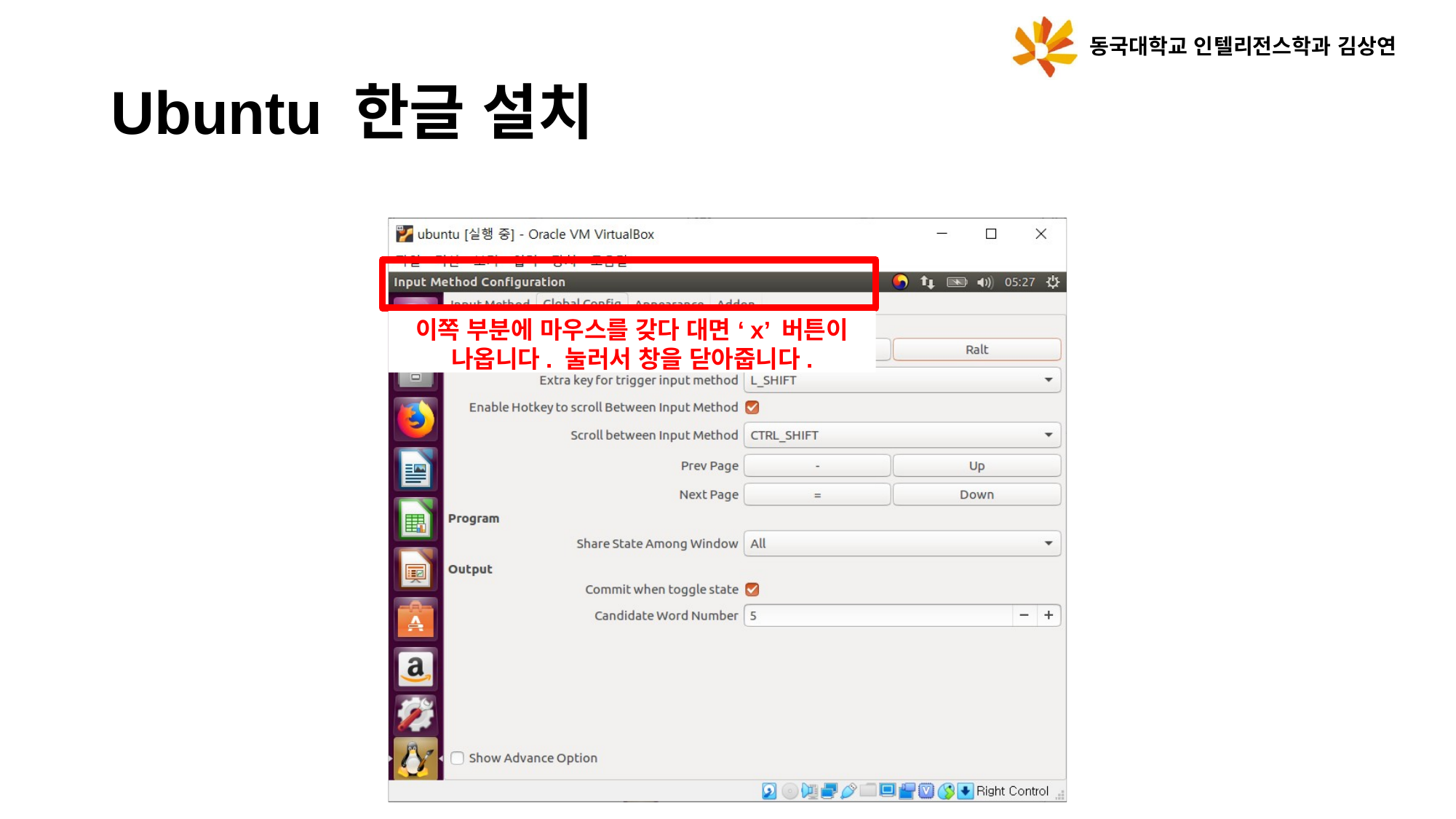

동국대학교 인텔리전스학과 김상연
# Ubuntu 한글 설치

이쪽 부분에 마우스를 갖다 대면 ‘x’ 버튼이
나옵니다. 눌러서 창을 닫아줍니다.